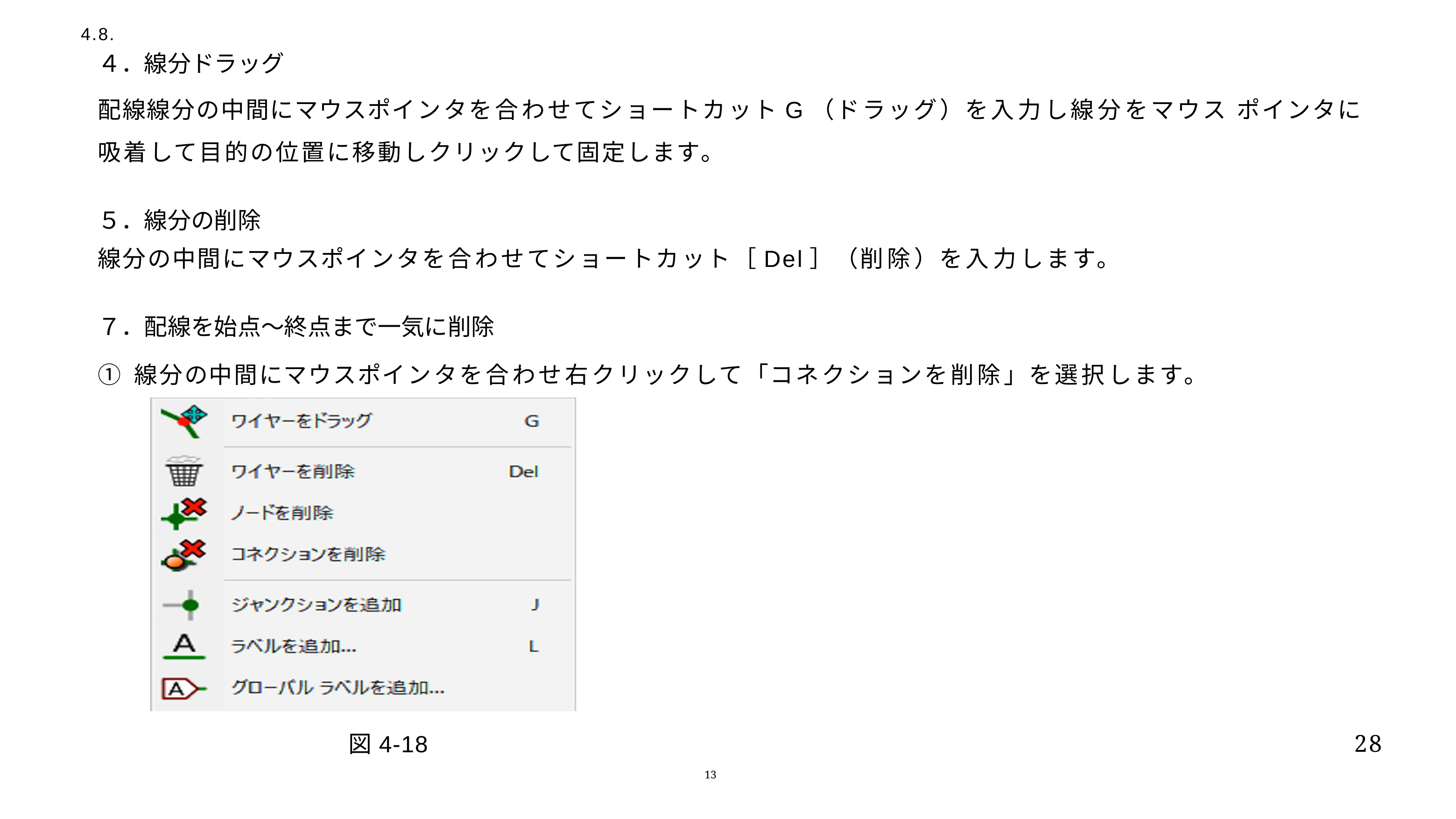

4.8.
４．線分ドラッグ
配線線分の中間にマウスポインタを合わせてショートカットG（ドラッグ）を入力し線分をマウス ポインタに吸着して目的の位置に移動しクリックして固定します。

５．線分の削除
線分の中間にマウスポインタを合わせてショートカット［Del］（削除）を入力します。

７．配線を始点～終点まで一気に削除
① 線分の中間にマウスポインタを合わせ右クリックして「コネクションを削除」を選択します。

図4-18
28
13